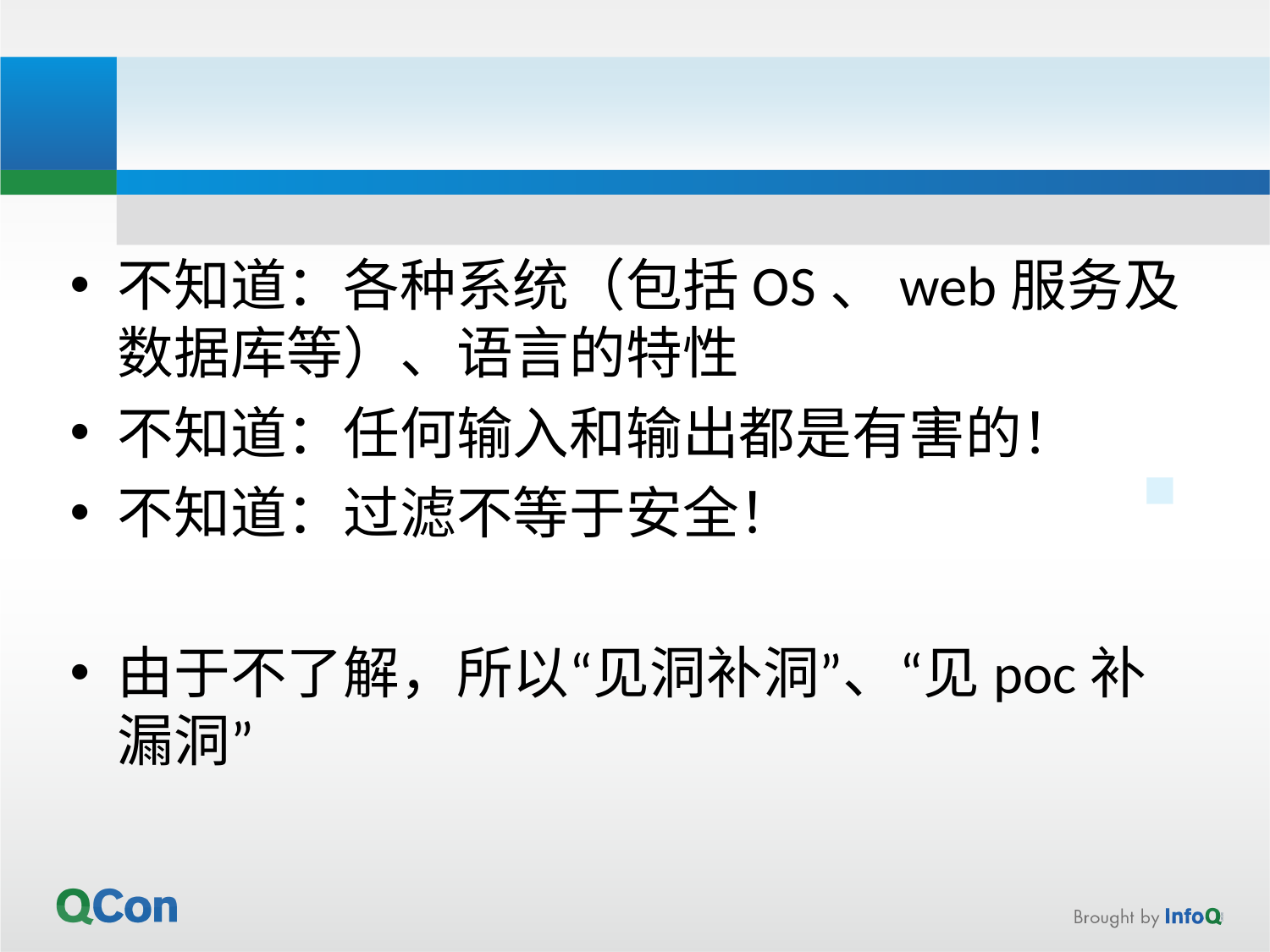

#
不知道：各种系统（包括OS、web服务及数据库等）、语言的特性
不知道：任何输入和输出都是有害的！
不知道：过滤不等于安全！

由于不了解，所以“见洞补洞”、“见poc补漏洞”
25